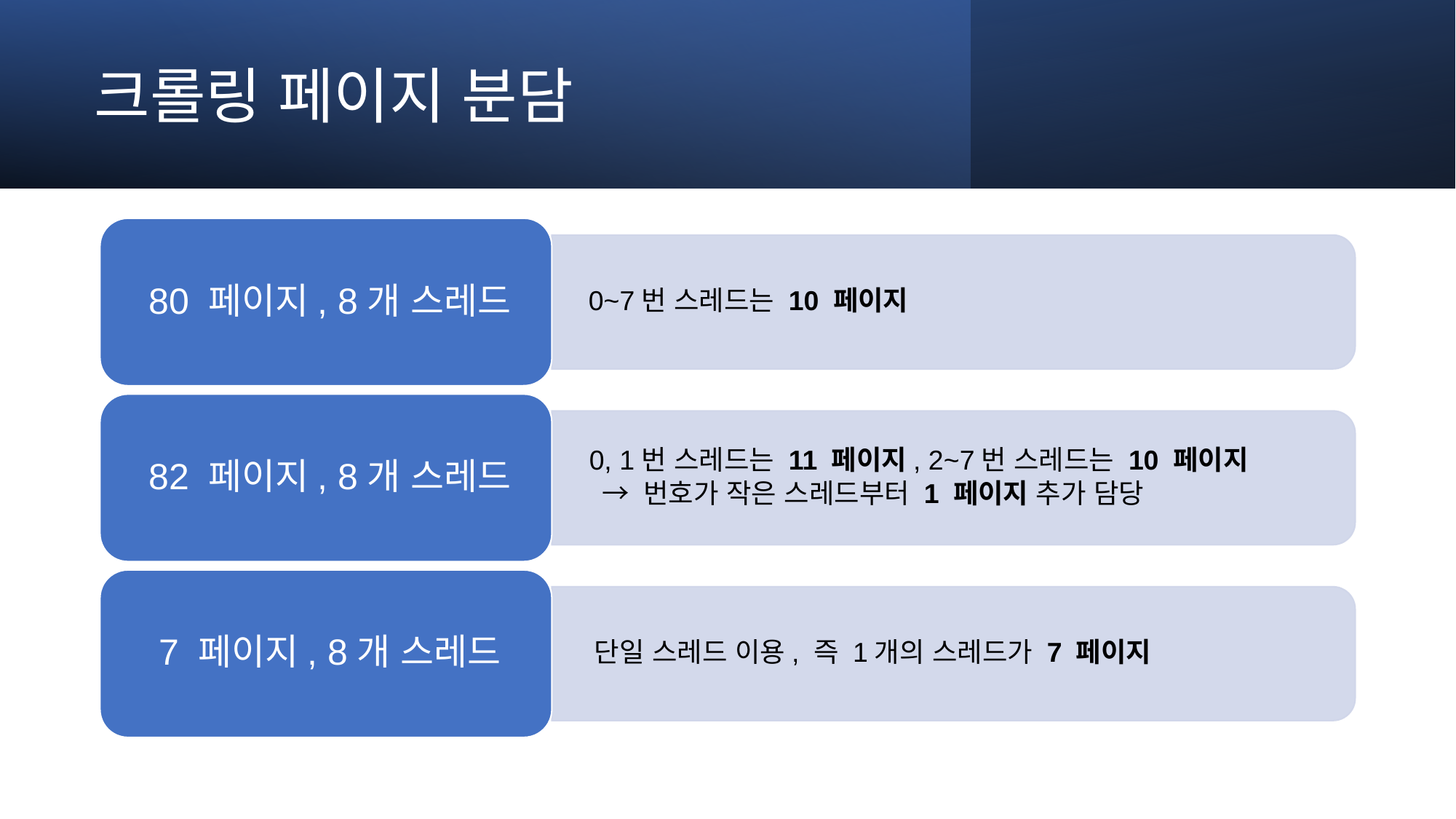

# 크롤링 페이지 분담
 0~7번 스레드는 10 페이지
80 페이지, 8개 스레드
 0, 1번 스레드는 11 페이지, 2~7번 스레드는 10 페이지
→ 번호가 작은 스레드부터 1 페이지 추가 담당
82 페이지, 8개 스레드
 단일 스레드 이용, 즉 1개의 스레드가 7 페이지
7 페이지, 8개 스레드